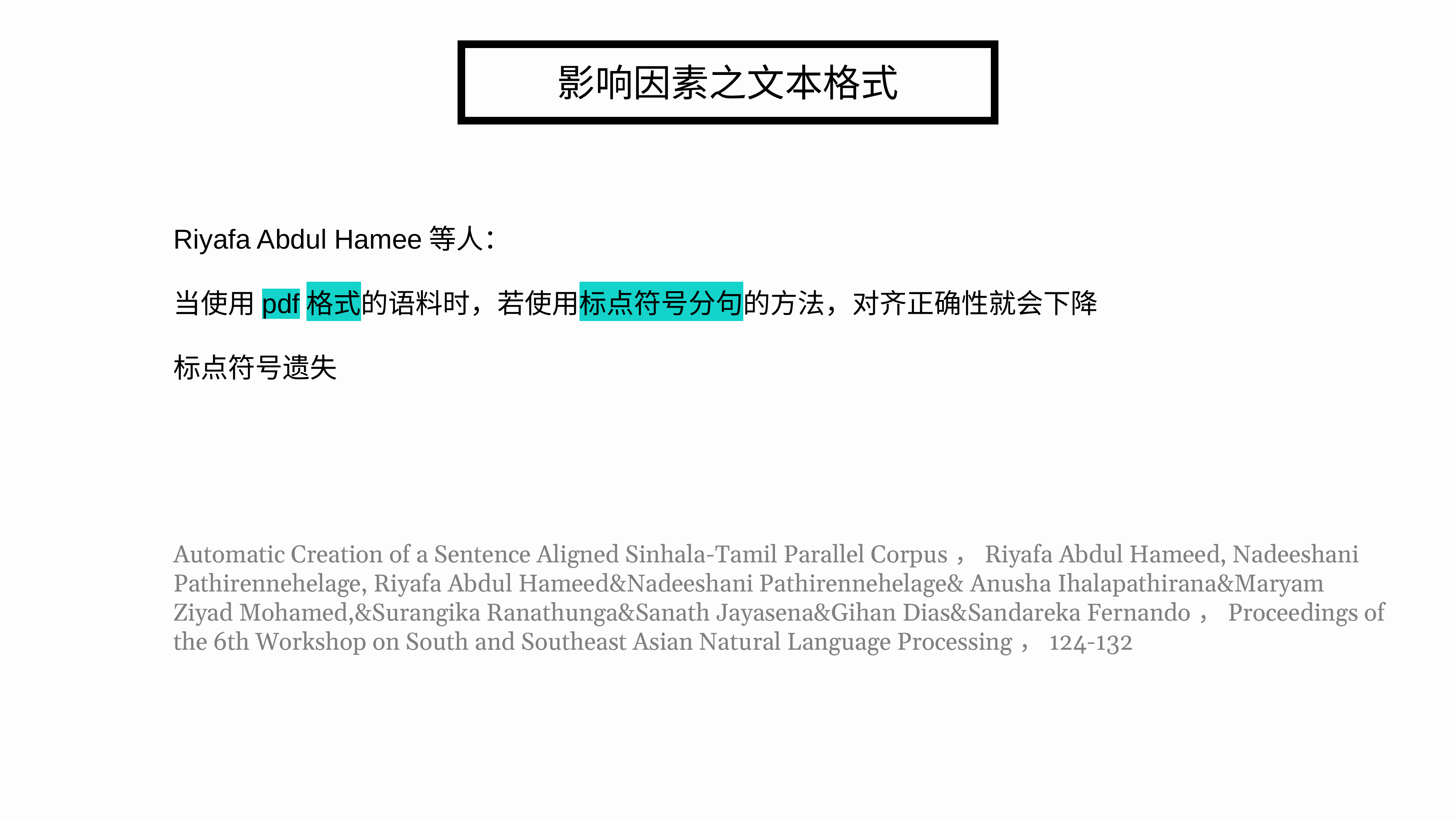

# 影响因素之文本格式
Riyafa Abdul Hamee等人：
当使用pdf格式的语料时，若使用标点符号分句的方法，对齐正确性就会下降
标点符号遗失

Automatic Creation of a Sentence Aligned Sinhala-Tamil Parallel Corpus，Riyafa Abdul Hameed, Nadeeshani Pathirennehelage, Riyafa Abdul Hameed&Nadeeshani Pathirennehelage& Anusha Ihalapathirana&Maryam Ziyad Mohamed,&Surangika Ranathunga&Sanath Jayasena&Gihan Dias&Sandareka Fernando，Proceedings of the 6th Workshop on South and Southeast Asian Natural Language Processing，124-132